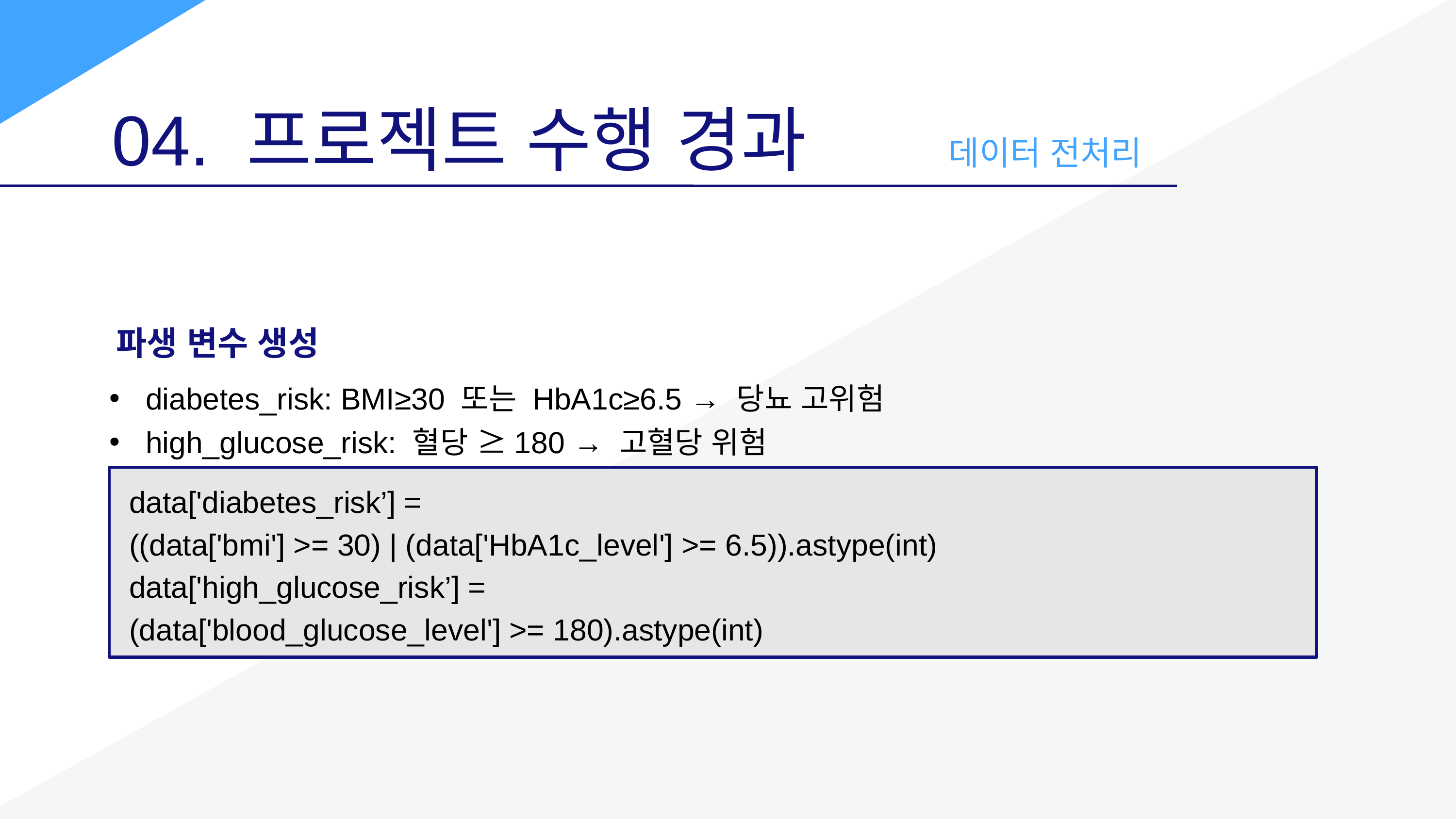

04. 프로젝트 수행 경과
데이터 전처리

파생 변수 생성
diabetes_risk: BMI≥30 또는 HbA1c≥6.5 → 당뇨 고위험
high_glucose_risk: 혈당 ≥180 → 고혈당 위험

data['diabetes_risk’] =
((data['bmi'] >= 30) | (data['HbA1c_level'] >= 6.5)).astype(int)
data['high_glucose_risk’] =
(data['blood_glucose_level'] >= 180).astype(int)